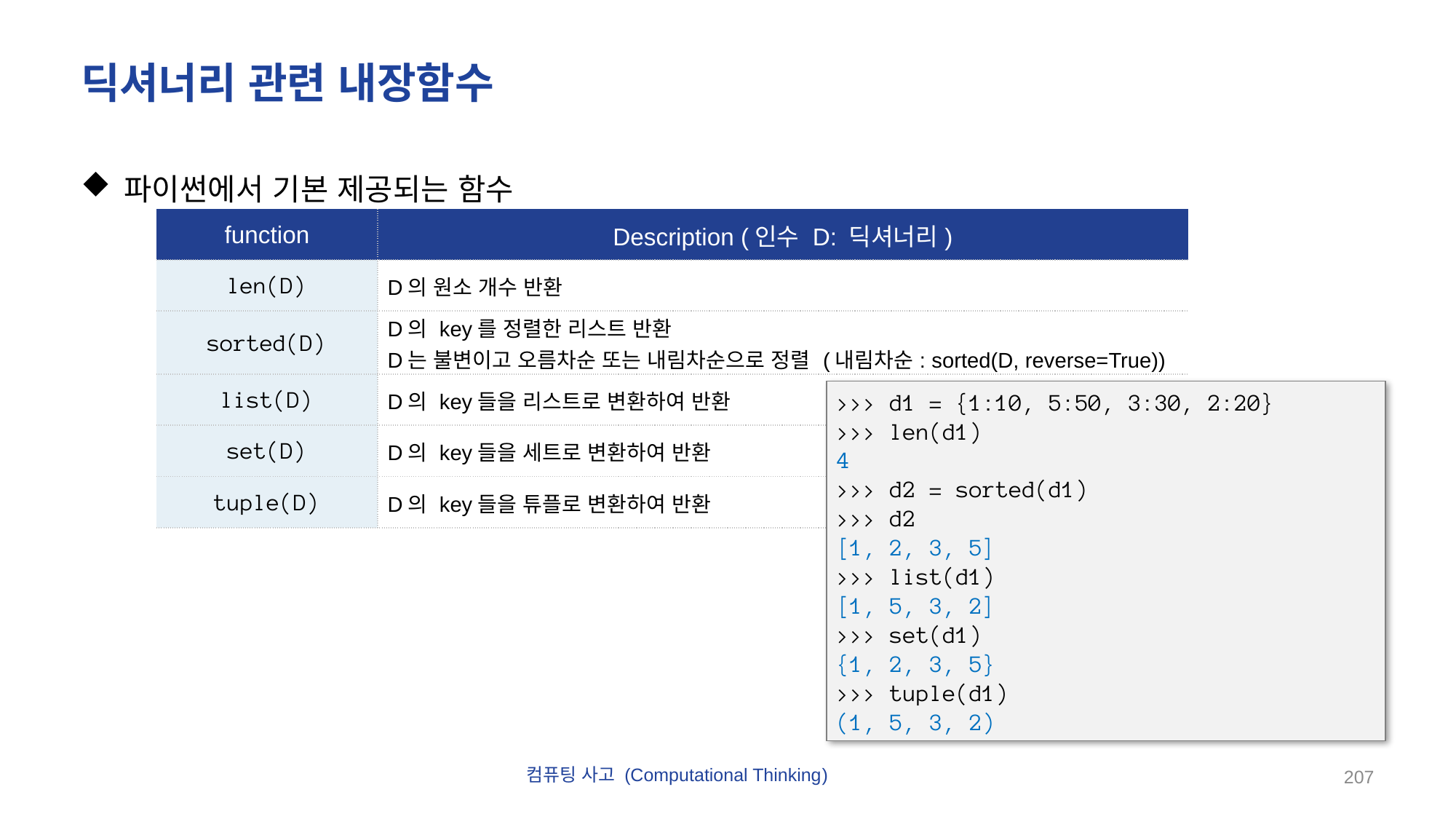

# 딕셔너리 관련 내장함수
파이썬에서 기본 제공되는 함수
| function | Description (인수 D: 딕셔너리) |
| --- | --- |
| len(D) | D의 원소 개수 반환 |
| sorted(D) | D의 key를 정렬한 리스트 반환 D는 불변이고 오름차순 또는 내림차순으로 정렬 (내림차순: sorted(D, reverse=True)) |
| list(D) | D의 key들을 리스트로 변환하여 반환 |
| set(D) | D의 key들을 세트로 변환하여 반환 |
| tuple(D) | D의 key들을 튜플로 변환하여 반환 |
>>> d1 = {1:10, 5:50, 3:30, 2:20}
>>> len(d1)
4
>>> d2 = sorted(d1)
>>> d2
[1, 2, 3, 5]
>>> list(d1)
[1, 5, 3, 2]
>>> set(d1)
{1, 2, 3, 5}
>>> tuple(d1)
(1, 5, 3, 2)